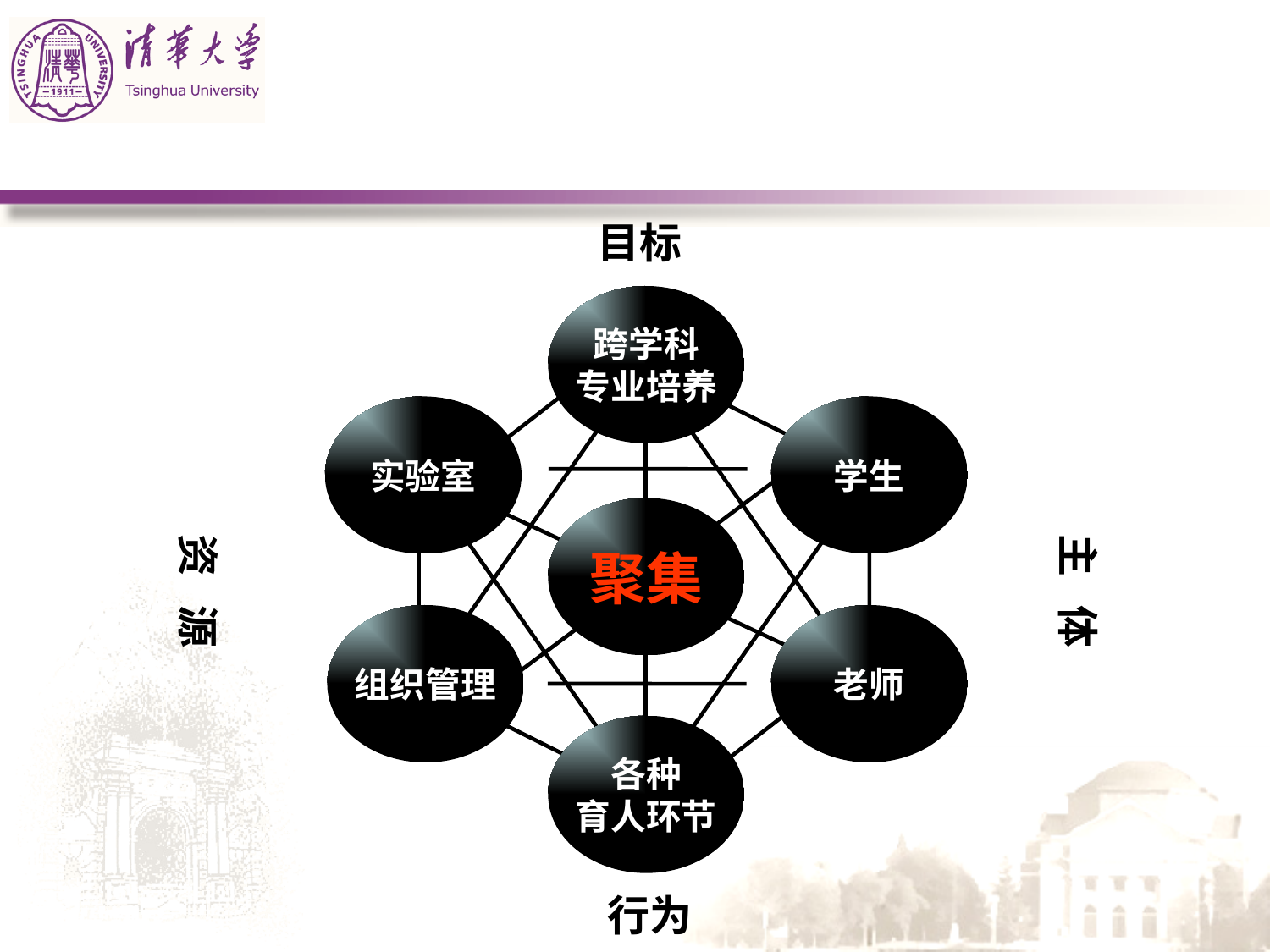

目标
跨学科
专业培养

实验室
学生

聚集

组织管理
老师

各种
育人环节
主   体
资   源
行为